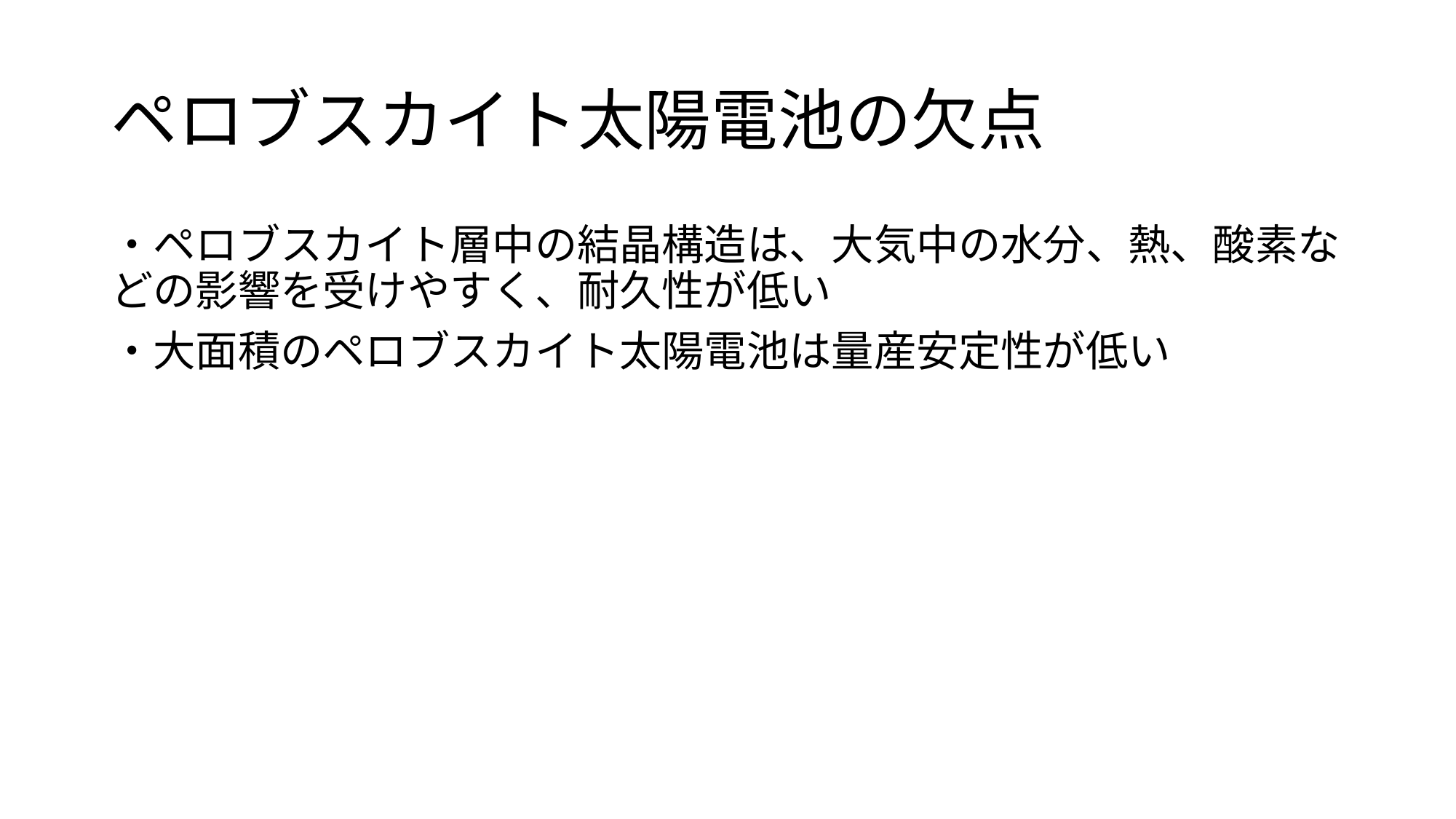

# ペロブスカイト太陽電池の欠点
・ペロブスカイト層中の結晶構造は、大気中の水分、熱、酸素などの影響を受けやすく、耐久性が低い
・大面積のペロブスカイト太陽電池は量産安定性が低い